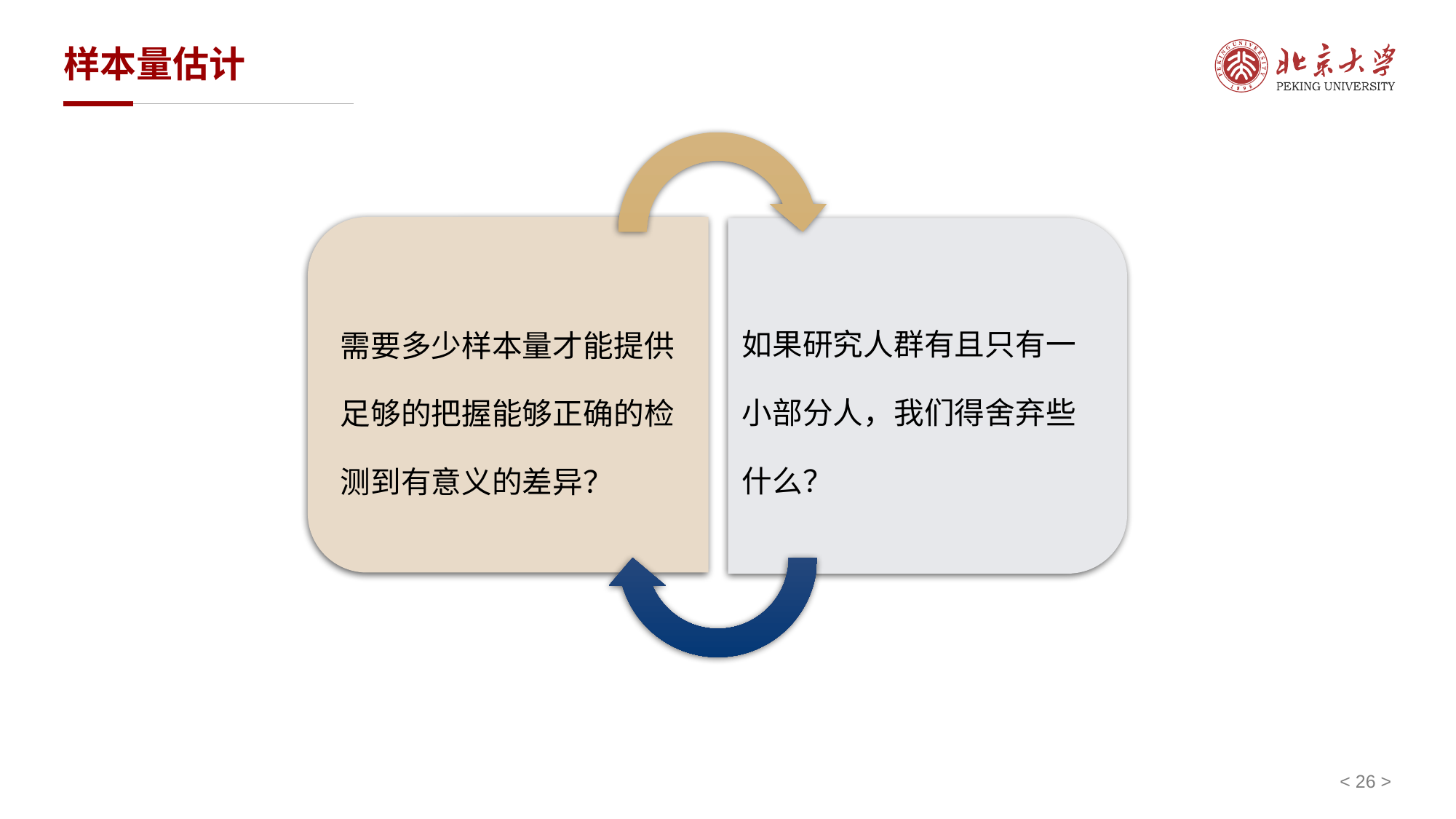

# 样本量估计
需要多少样本量才能提供足够的把握能够正确的检测到有意义的差异？
如果研究人群有且只有一小部分人，我们得舍弃些什么？
< 26 >